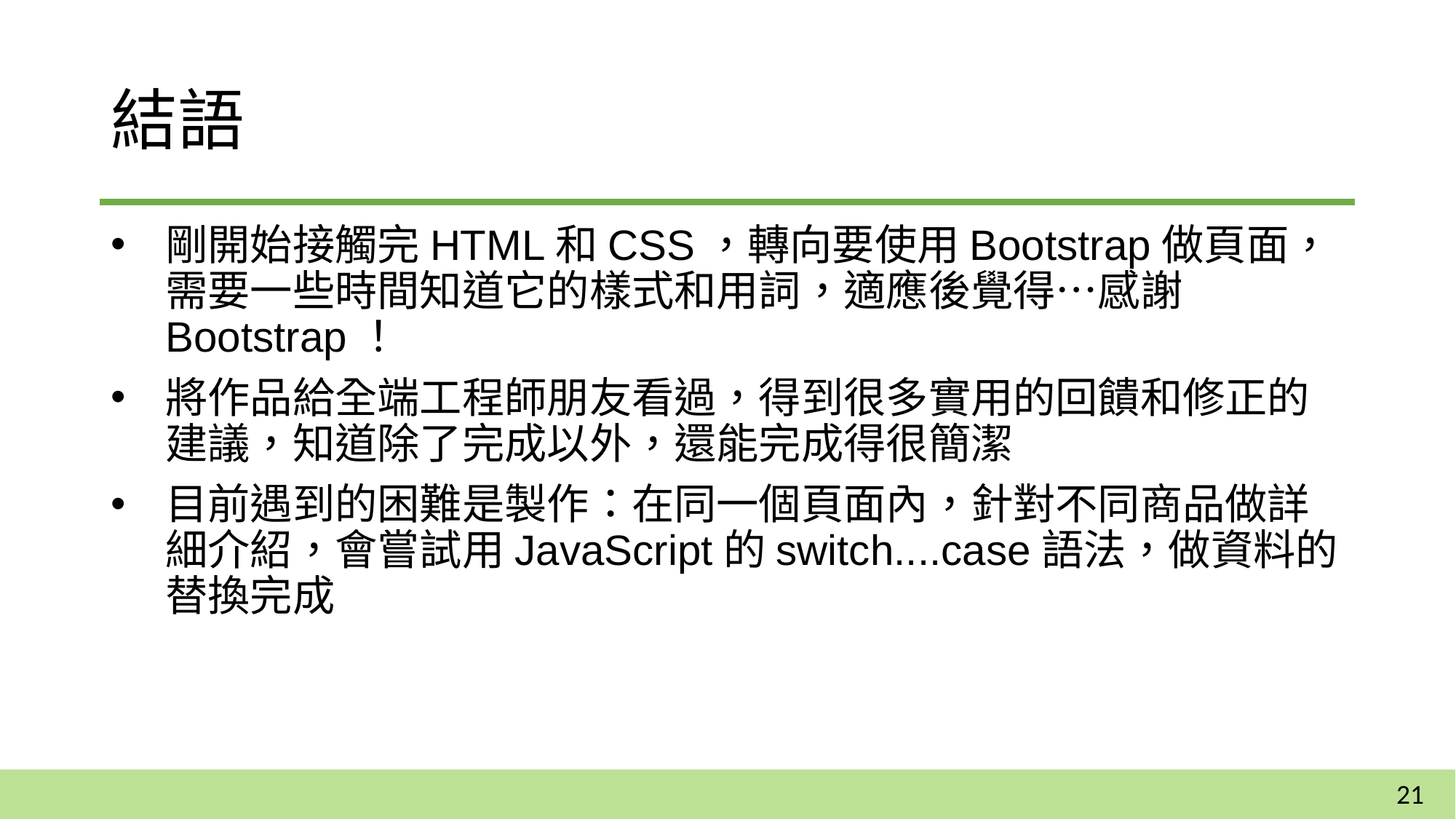

# 結語
剛開始接觸完HTML和CSS，轉向要使用Bootstrap做頁面，需要一些時間知道它的樣式和用詞，適應後覺得…感謝Bootstrap！
將作品給全端工程師朋友看過，得到很多實用的回饋和修正的建議，知道除了完成以外，還能完成得很簡潔
目前遇到的困難是製作：在同一個頁面內，針對不同商品做詳細介紹，會嘗試用JavaScript的switch....case語法，做資料的替換完成

21